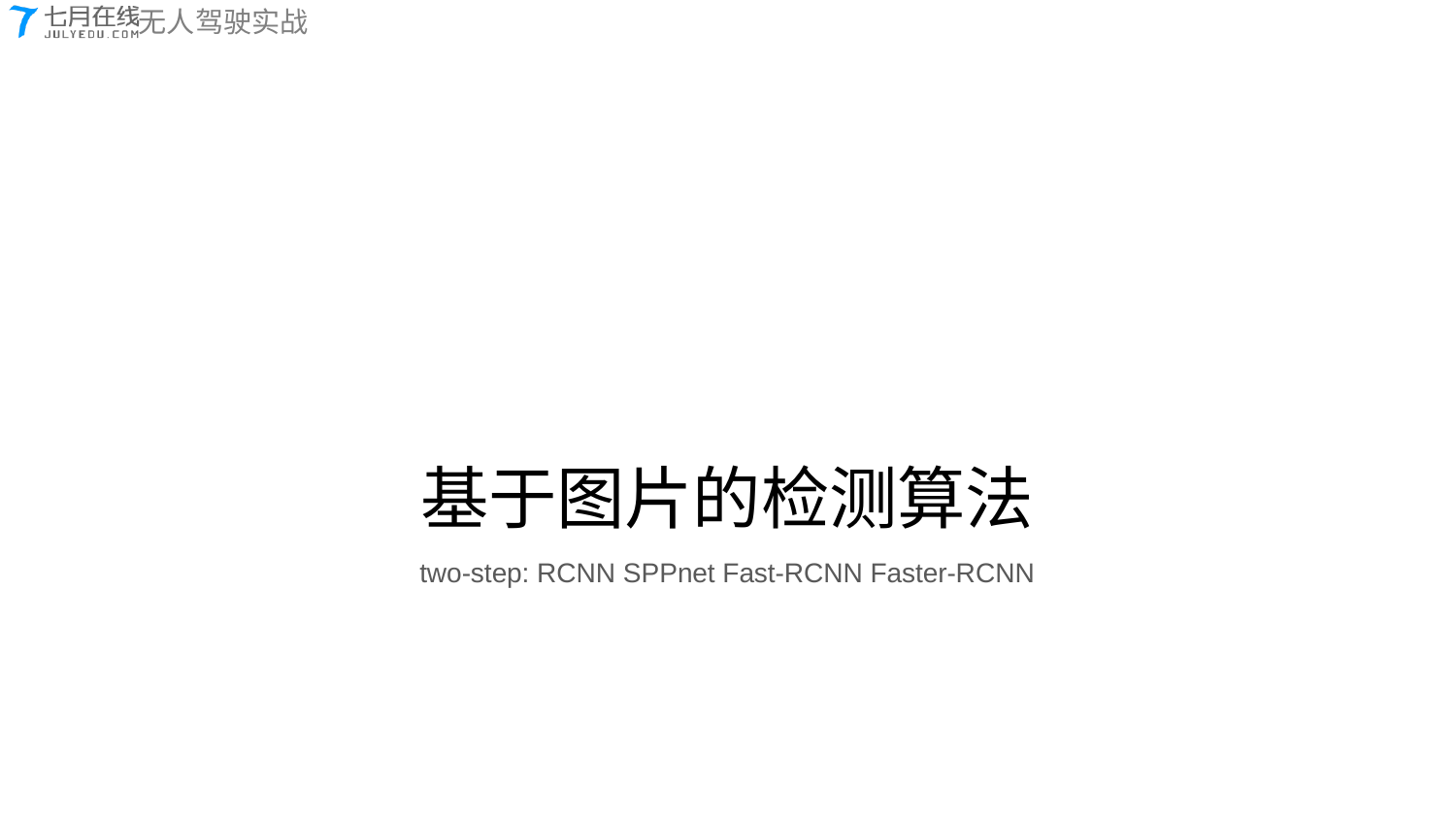

# 基于图片的检测算法
two-step: RCNN SPPnet Fast-RCNN Faster-RCNN